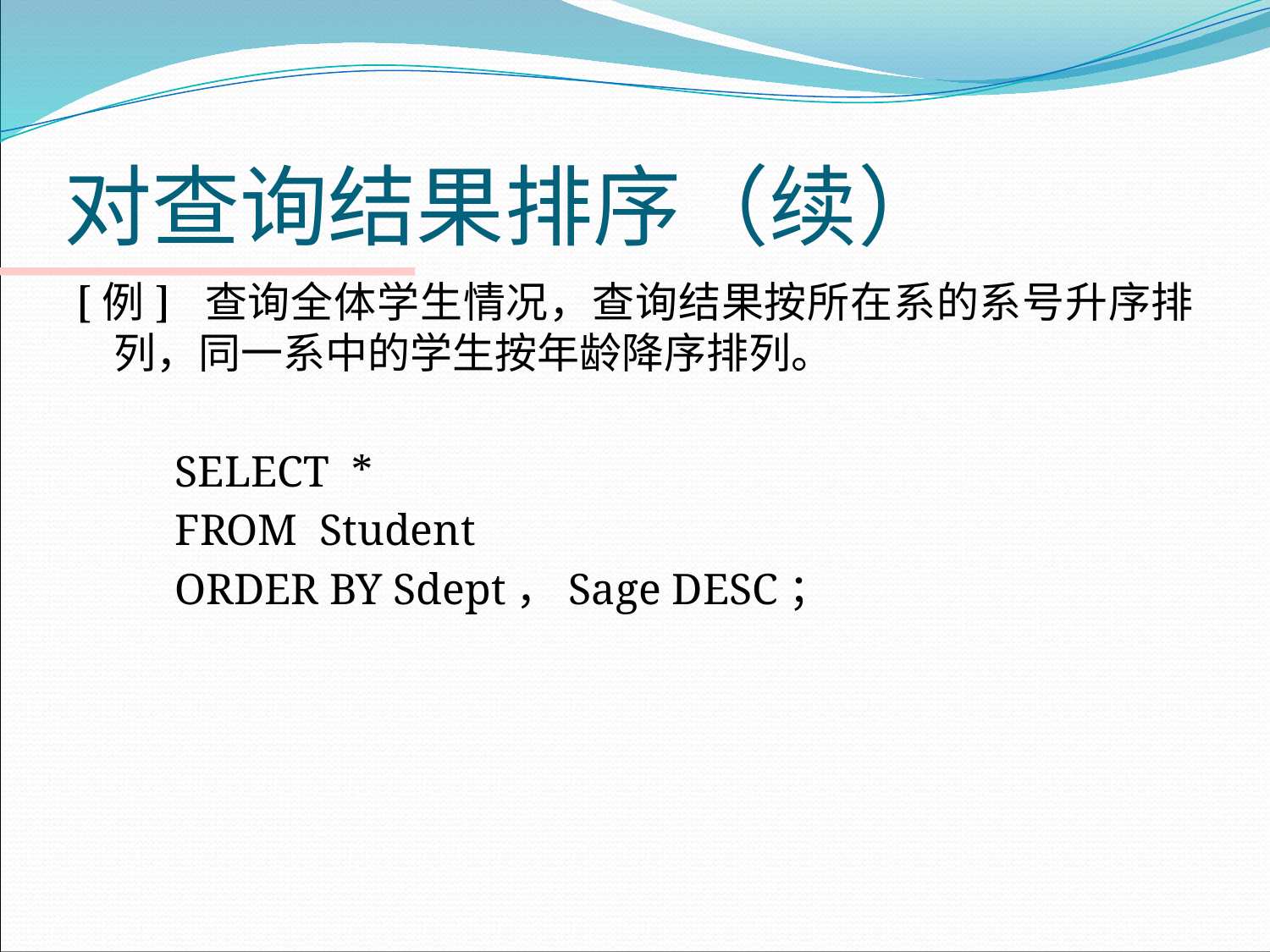

# 对查询结果排序（续）
[例]  查询全体学生情况，查询结果按所在系的系号升序排列，同一系中的学生按年龄降序排列。

    SELECT  *
    FROM  Student
    ORDER BY Sdept，Sage DESC；

278